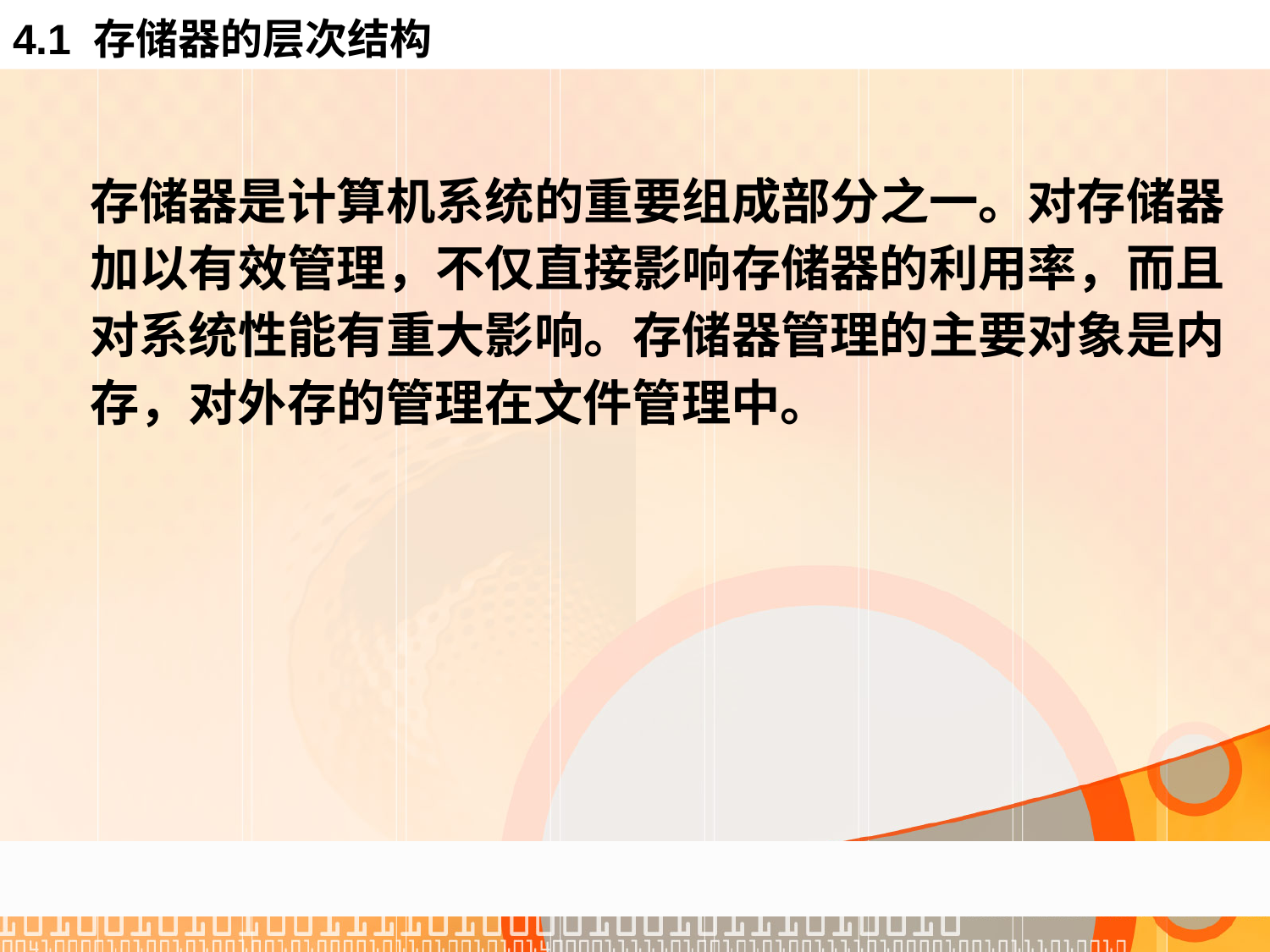

# 4.1 存储器的层次结构
存储器是计算机系统的重要组成部分之一。对存储器加以有效管理，不仅直接影响存储器的利用率，而且对系统性能有重大影响。存储器管理的主要对象是内存，对外存的管理在文件管理中。